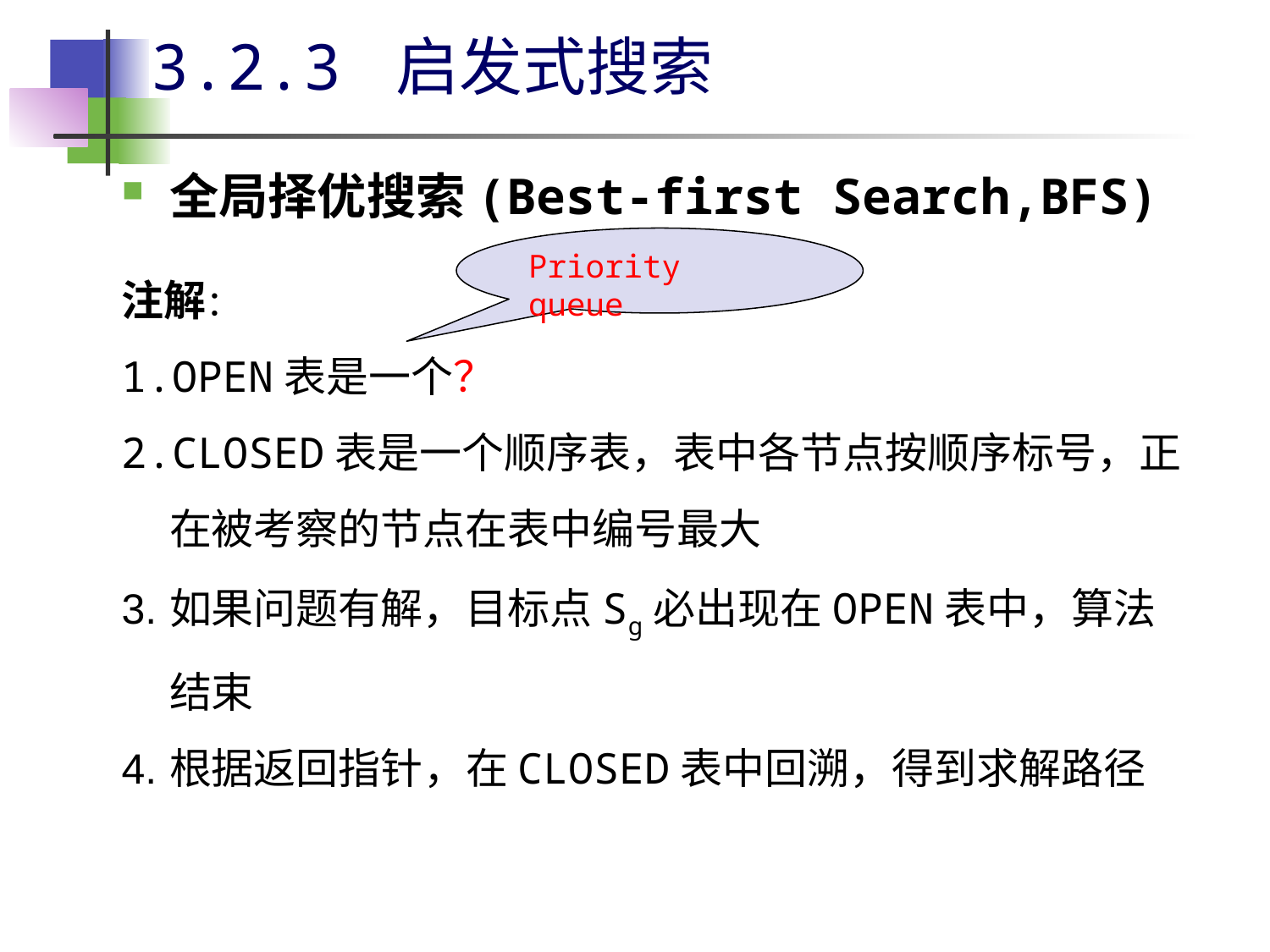

# 3.2.3 启发式搜索
全局择优搜索(Best-first Search,BFS)
Priority queue
注解：
OPEN表是一个？
CLOSED表是一个顺序表，表中各节点按顺序标号，正在被考察的节点在表中编号最大
如果问题有解，目标点Sg必出现在OPEN表中，算法结束
根据返回指针，在CLOSED表中回溯，得到求解路径